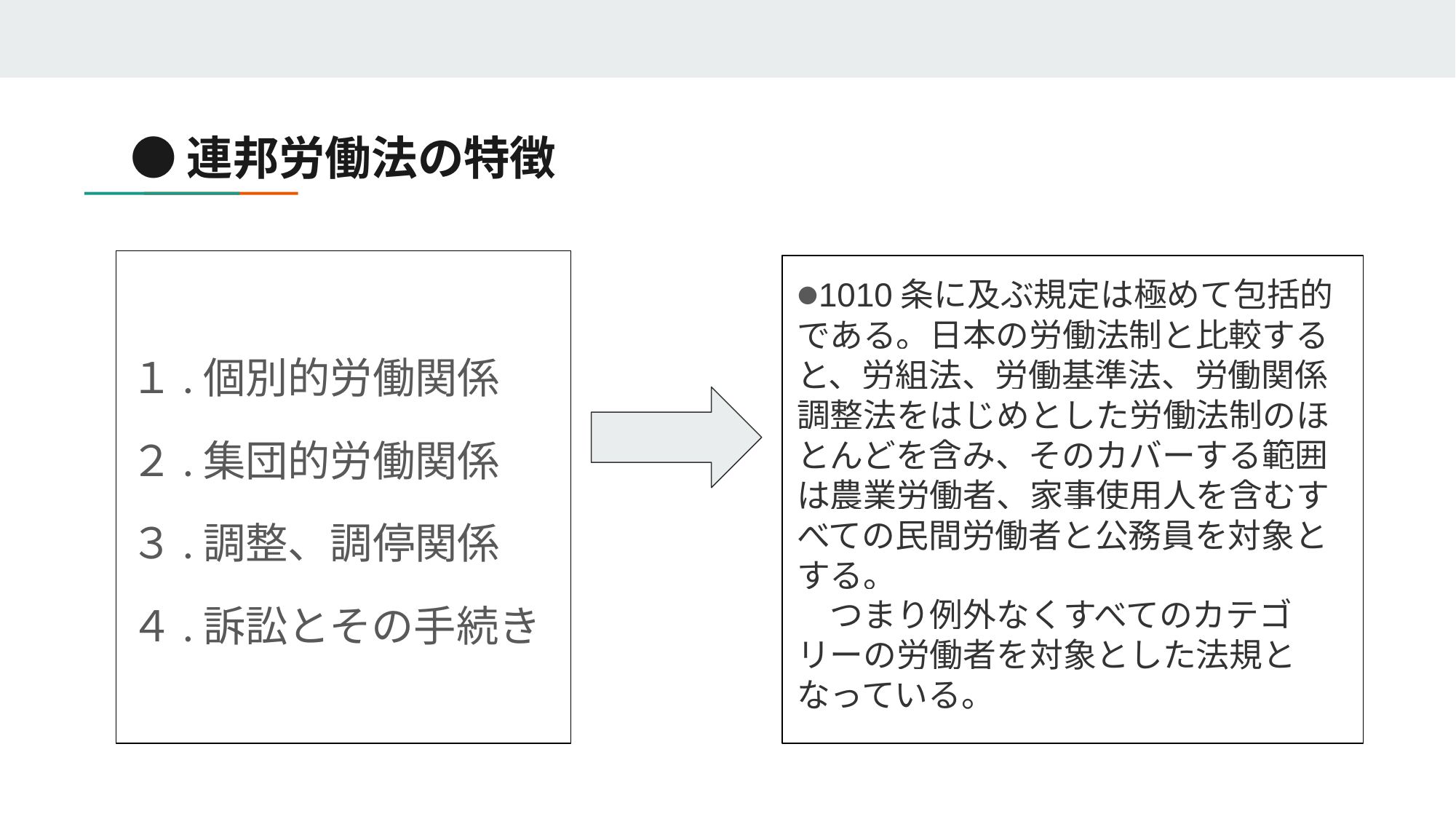

# ●連邦労働法の特徴
１.個別的労働関係
２.集団的労働関係
３.調整、調停関係
４.訴訟とその手続き
●1010条に及ぶ規定は極めて包括的である。日本の労働法制と比較すると、労組法、労働基準法、労働関係調整法をはじめとした労働法制のほとんどを含み、そのカバーする範囲は農業労働者、家事使用人を含むすべての民間労働者と公務員を対象とする。
　つまり例外なくすべてのカテゴリーの労働者を対象とした法規となっている。